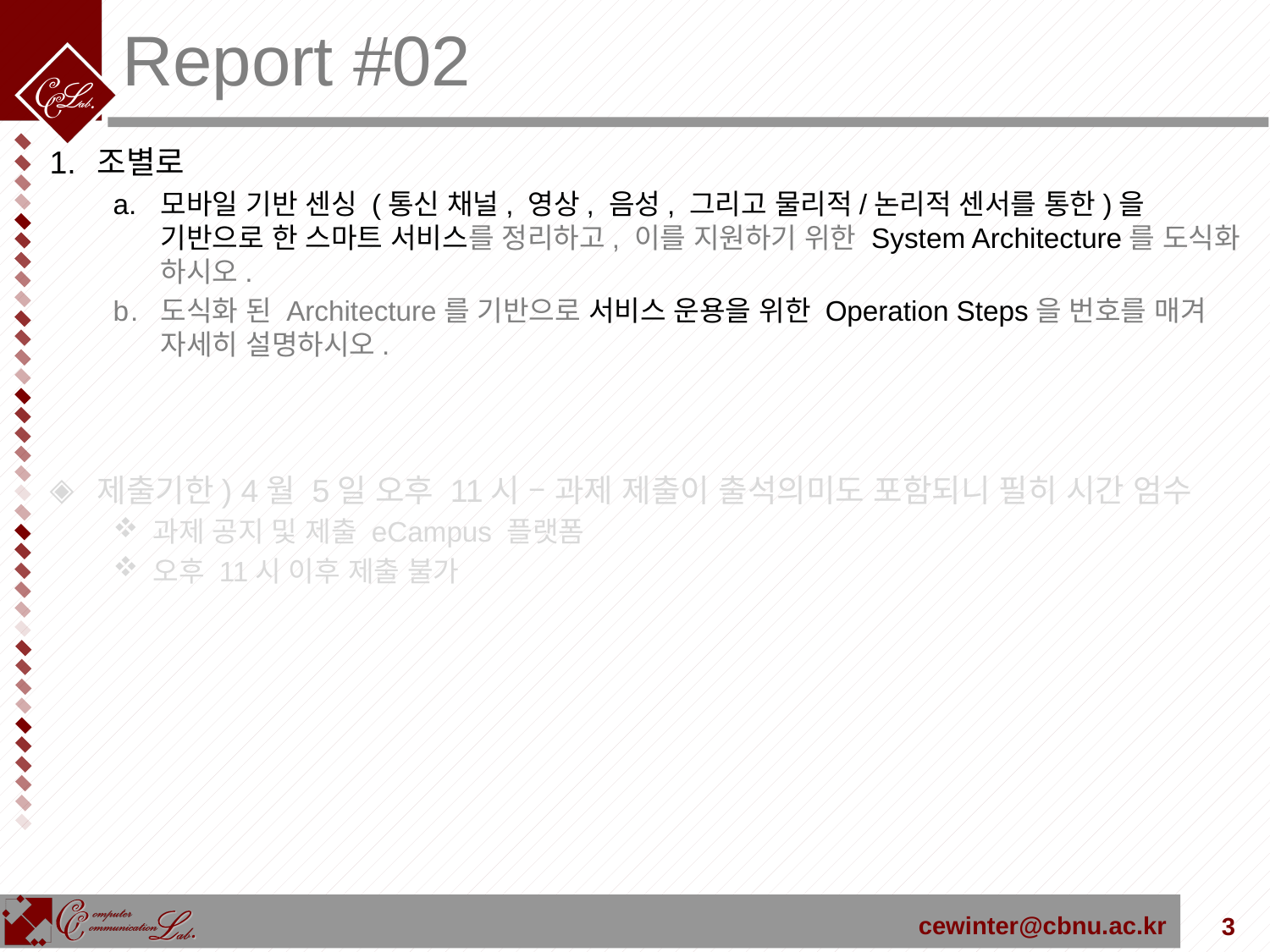

# Report #02
조별로
모바일 기반 센싱 (통신 채널, 영상, 음성, 그리고 물리적/논리적 센서를 통한)을 기반으로 한 스마트 서비스를 정리하고, 이를 지원하기 위한 System Architecture를 도식화 하시오.
도식화 된 Architecture를 기반으로 서비스 운용을 위한 Operation Steps을 번호를 매겨 자세히 설명하시오.

제출기한) 4월 5일 오후 11시 – 과제 제출이 출석의미도 포함되니 필히 시간 엄수
과제 공지 및 제출 eCampus 플랫폼
오후 11시 이후 제출 불가